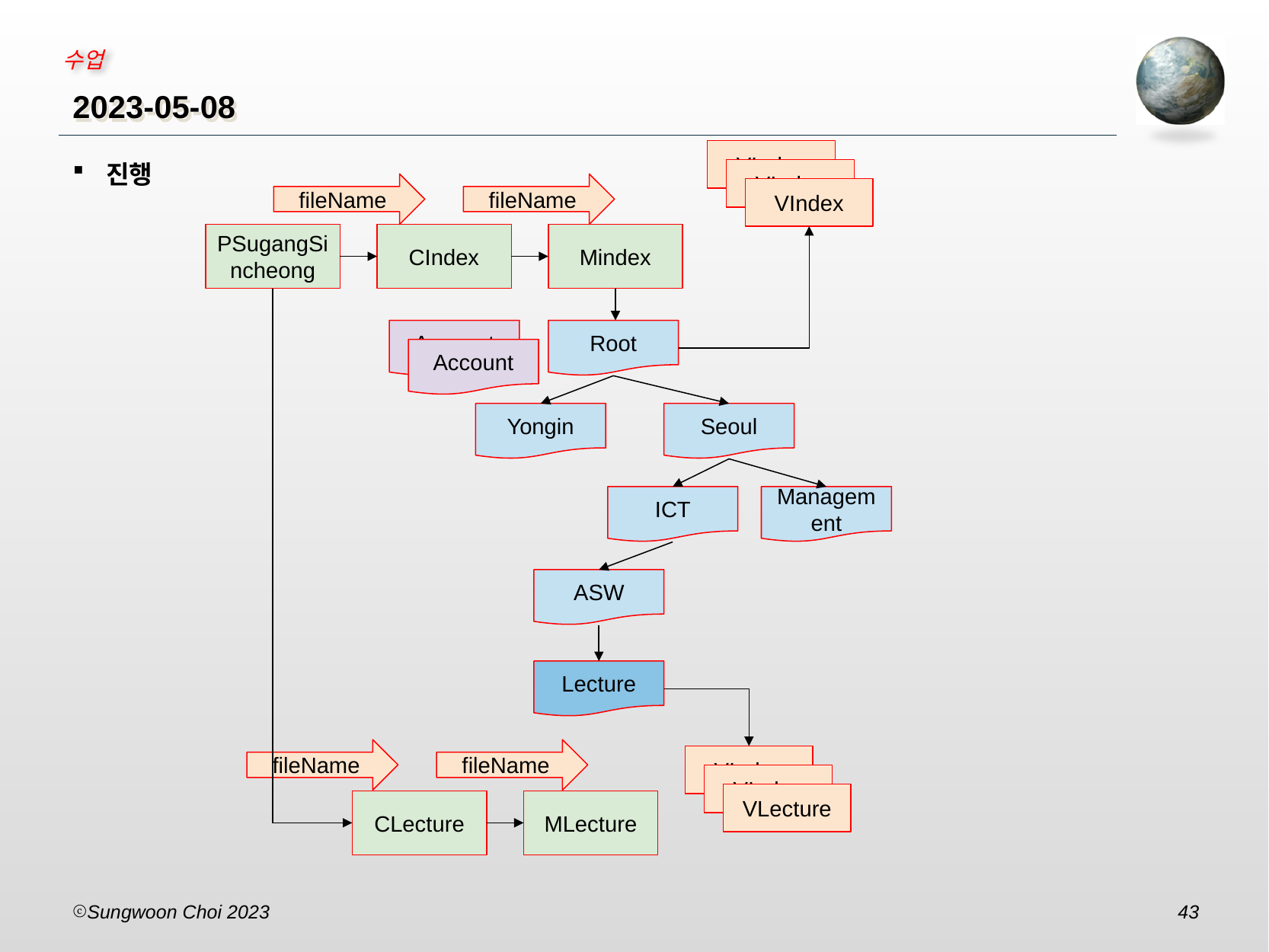

# 2023-05-08
VIndex
진행
VIndex
fileName
fileName
VIndex
Mindex
PSugangSincheong
CIndex
Root
Seoul
Yongin
Management
ICT
ASW
Lecture
Account
Account
fileName
fileName
VIndex
VIndex
VLecture
MLecture
CLecture
Sungwoon Choi 2023
43